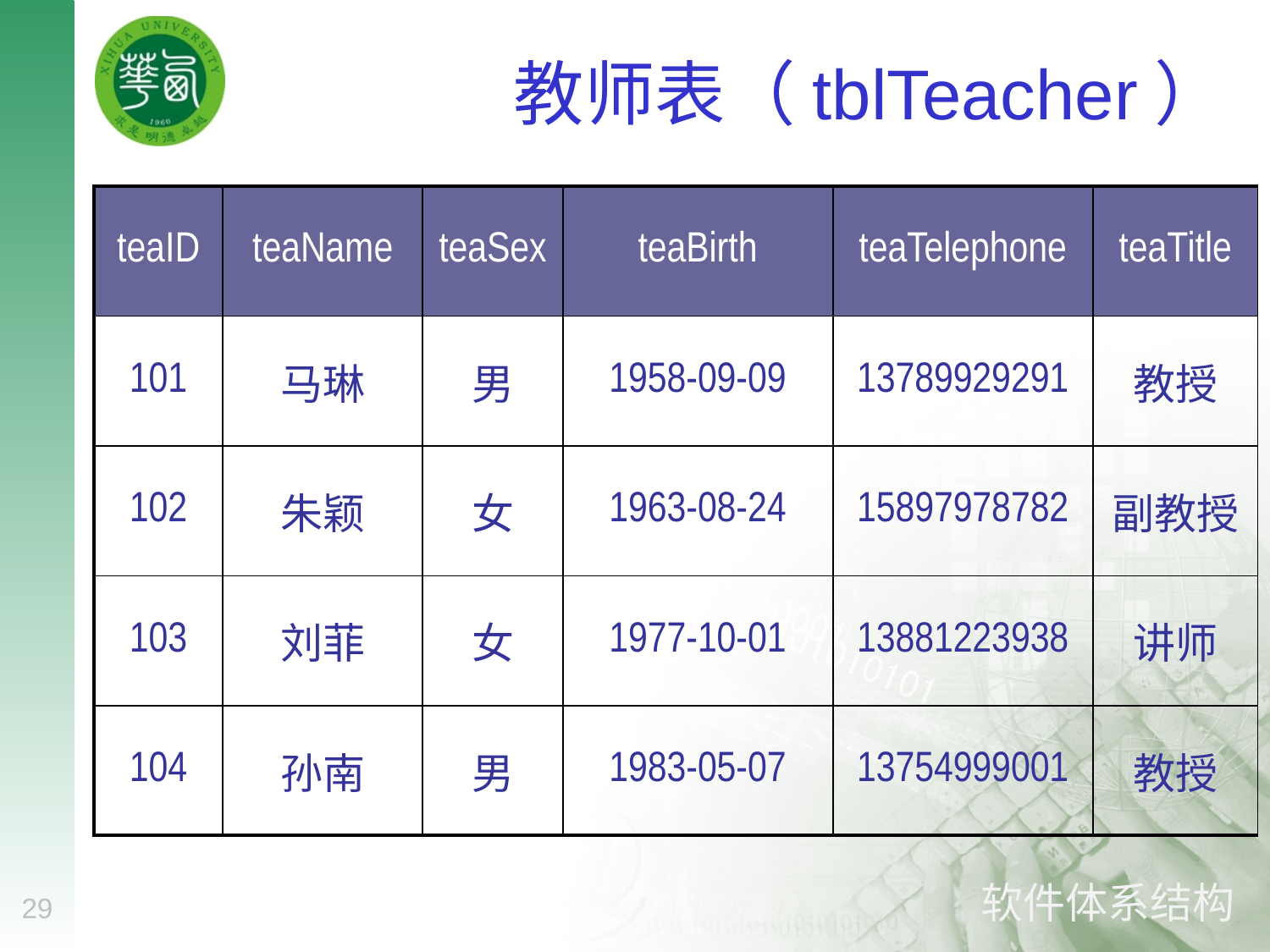

# 教师表（tblTeacher）
| teaID | teaName | teaSex | teaBirth | teaTelephone | teaTitle |
| --- | --- | --- | --- | --- | --- |
| 101 | 马琳 | 男 | 1958-09-09 | 13789929291 | 教授 |
| 102 | 朱颖 | 女 | 1963-08-24 | 15897978782 | 副教授 |
| 103 | 刘菲 | 女 | 1977-10-01 | 13881223938 | 讲师 |
| 104 | 孙南 | 男 | 1983-05-07 | 13754999001 | 教授 |
29